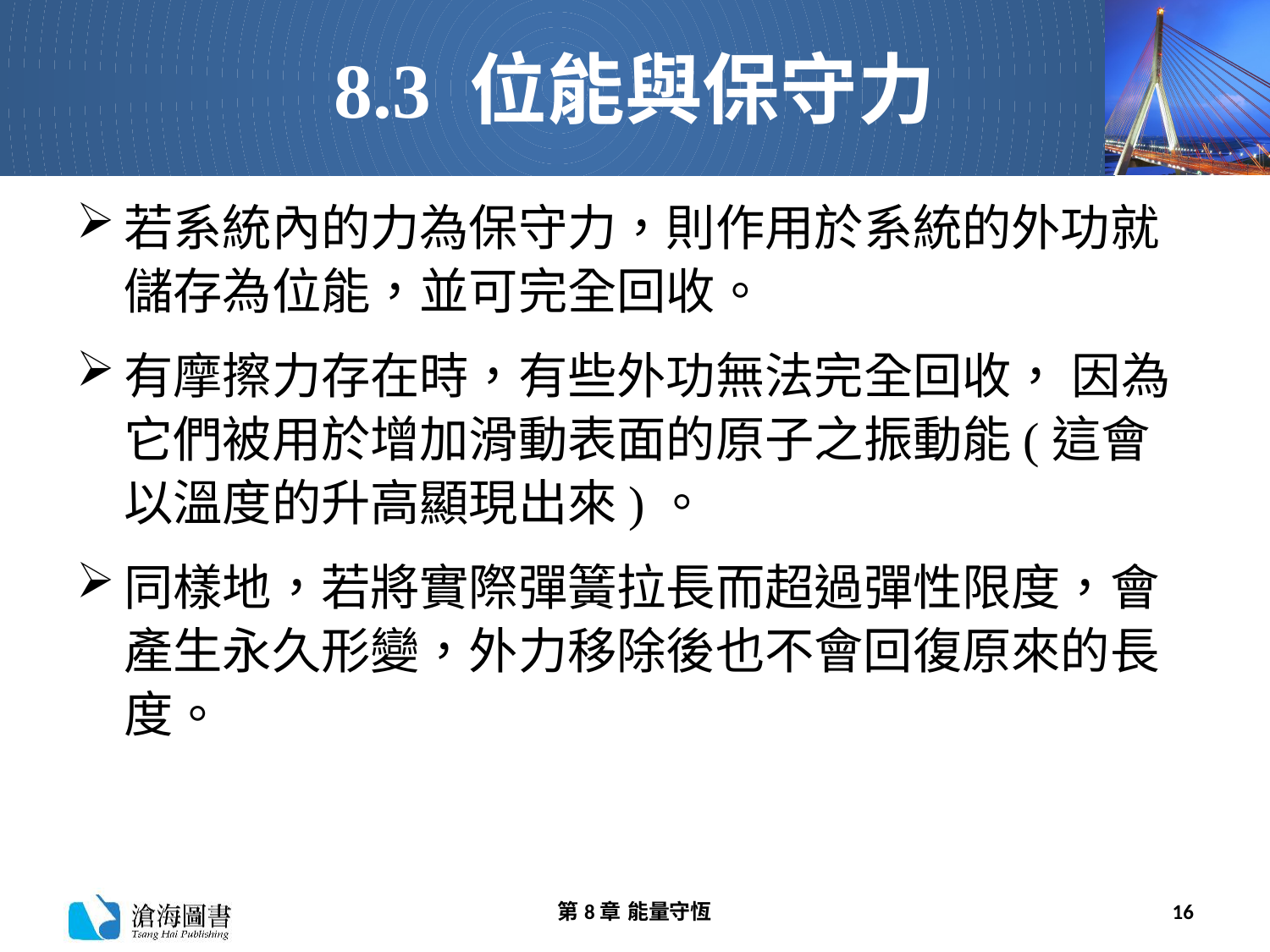

# 8.3 位能與保守力
若系統內的力為保守力，則作用於系統的外功就儲存為位能，並可完全回收。
有摩擦力存在時，有些外功無法完全回收， 因為它們被用於增加滑動表面的原子之振動能(這會以溫度的升高顯現出來)。
同樣地，若將實際彈簧拉長而超過彈性限度，會產生永久形變，外力移除後也不會回復原來的長度。

第8章 能量守恆
16